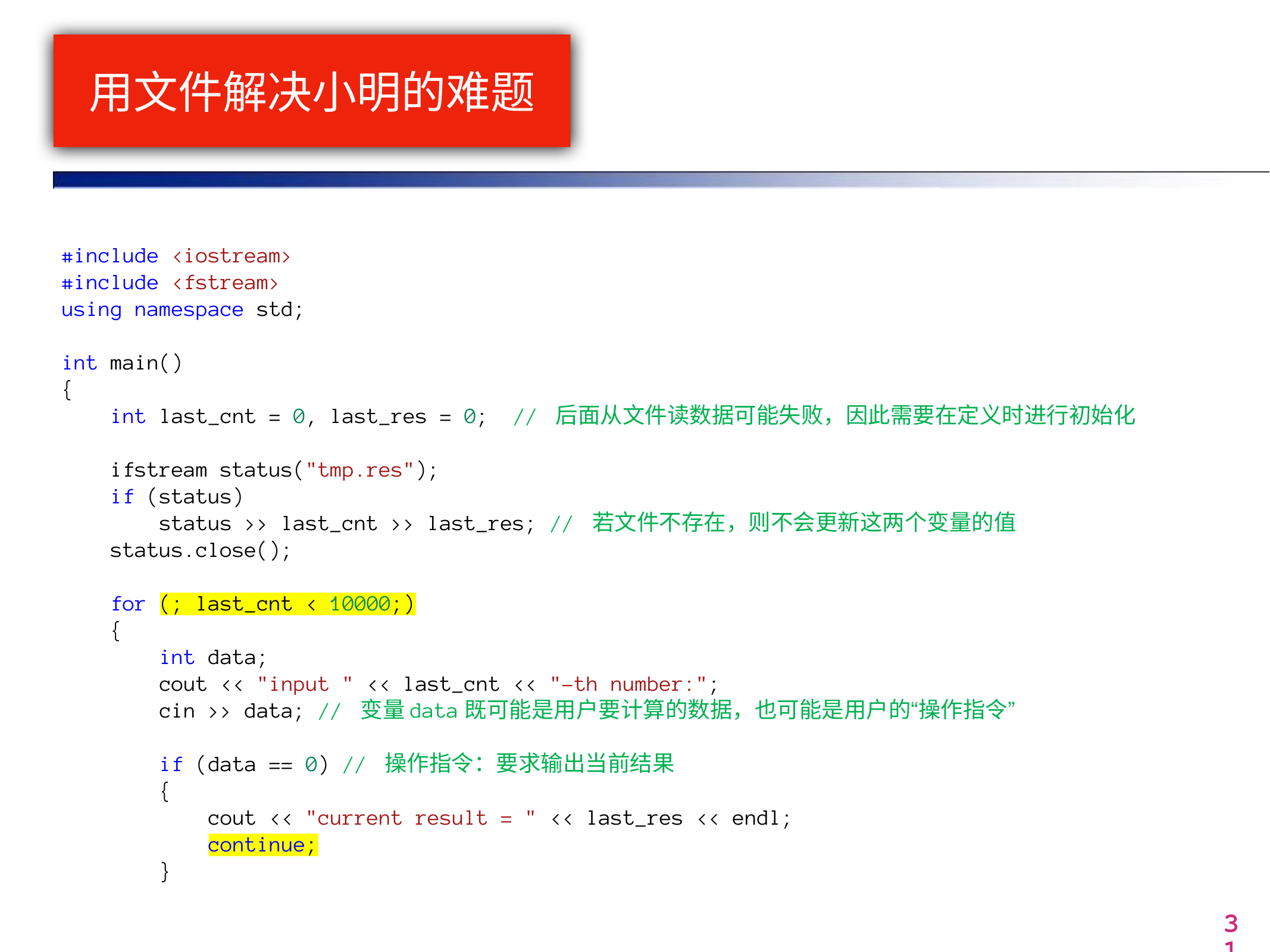

# 用文件解决小明的难题
#include <iostream>
#include <fstream>
using namespace std;
int main()
{
    int last_cnt = 0, last_res = 0;  // 后面从文件读数据可能失败，因此需要在定义时进行初始化
    ifstream status("tmp.res");
    if (status)
        status >> last_cnt >> last_res; // 若文件不存在，则不会更新这两个变量的值
    status.close();
    for (; last_cnt < 10000;)
    {
        int data;
        cout << "input " << last_cnt << "-th number:";
        cin >> data; // 变量data既可能是用户要计算的数据，也可能是用户的“操作指令”
        if (data == 0) // 操作指令：要求输出当前结果
        {
            cout << "current result = " << last_res << endl;
            continue;
        }
31